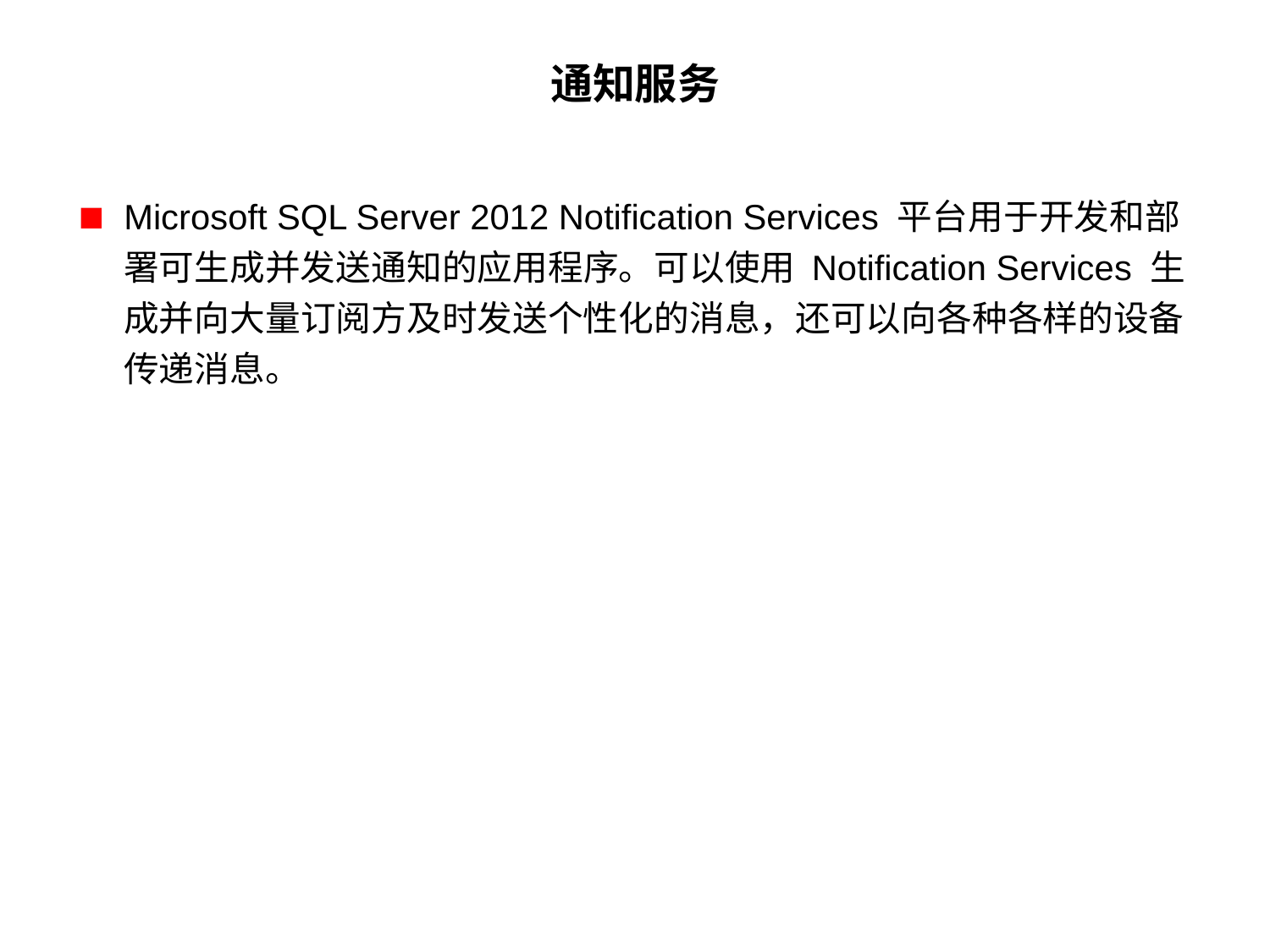

# 通知服务
Microsoft SQL Server 2012 Notification Services 平台用于开发和部署可生成并发送通知的应用程序。可以使用 Notification Services 生成并向大量订阅方及时发送个性化的消息，还可以向各种各样的设备传递消息。